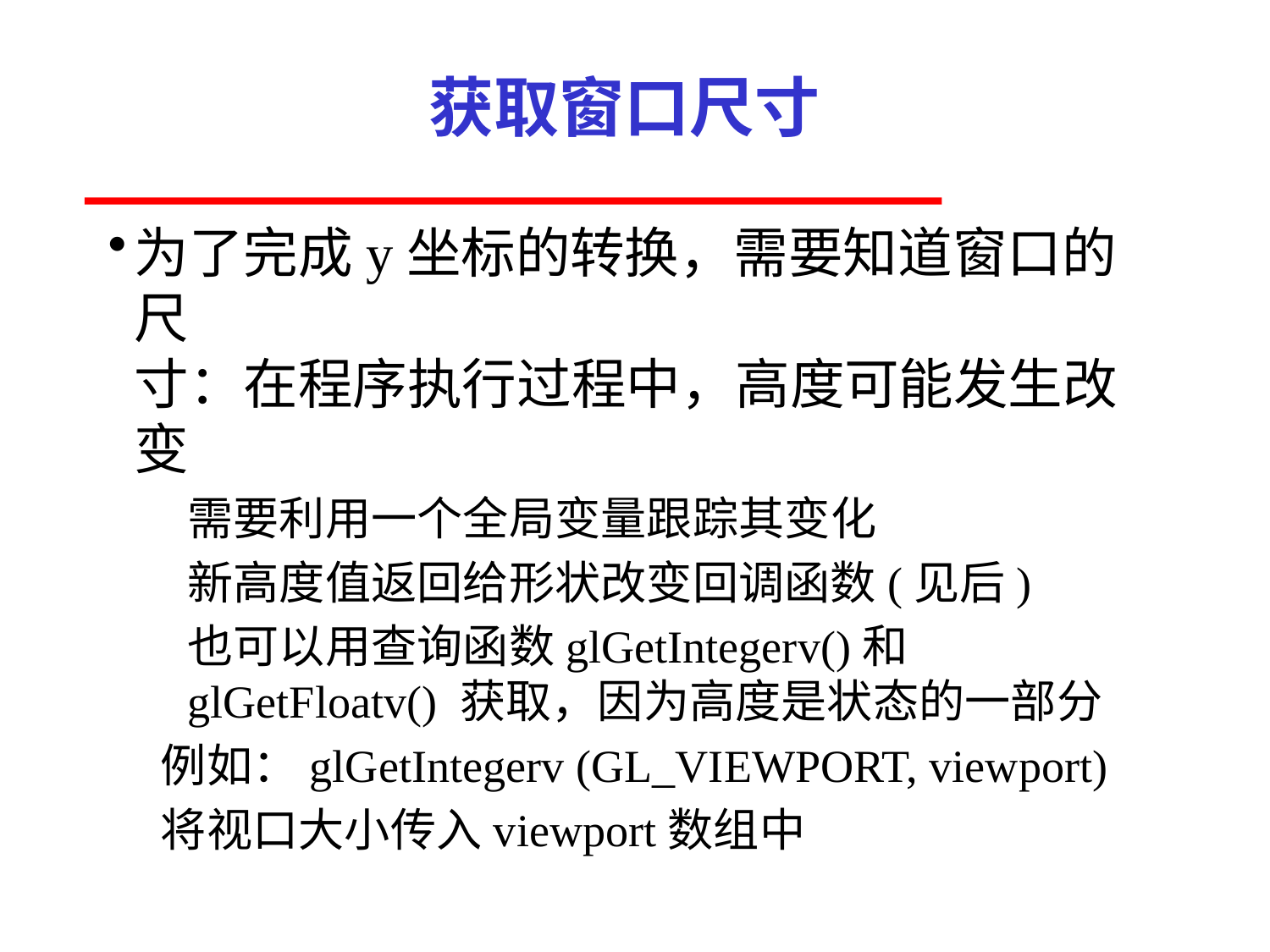

# 获取窗口尺寸
为了完成y坐标的转换，需要知道窗口的尺
寸：在程序执行过程中，高度可能发生改变
需要利用一个全局变量跟踪其变化
新高度值返回给形状改变回调函数(见后)
也可以用查询函数glGetIntegerv()和
glGetFloatv() 获取，因为高度是状态的一部分
例如：glGetIntegerv (GL_VIEWPORT, viewport)
将视口大小传入viewport数组中
45